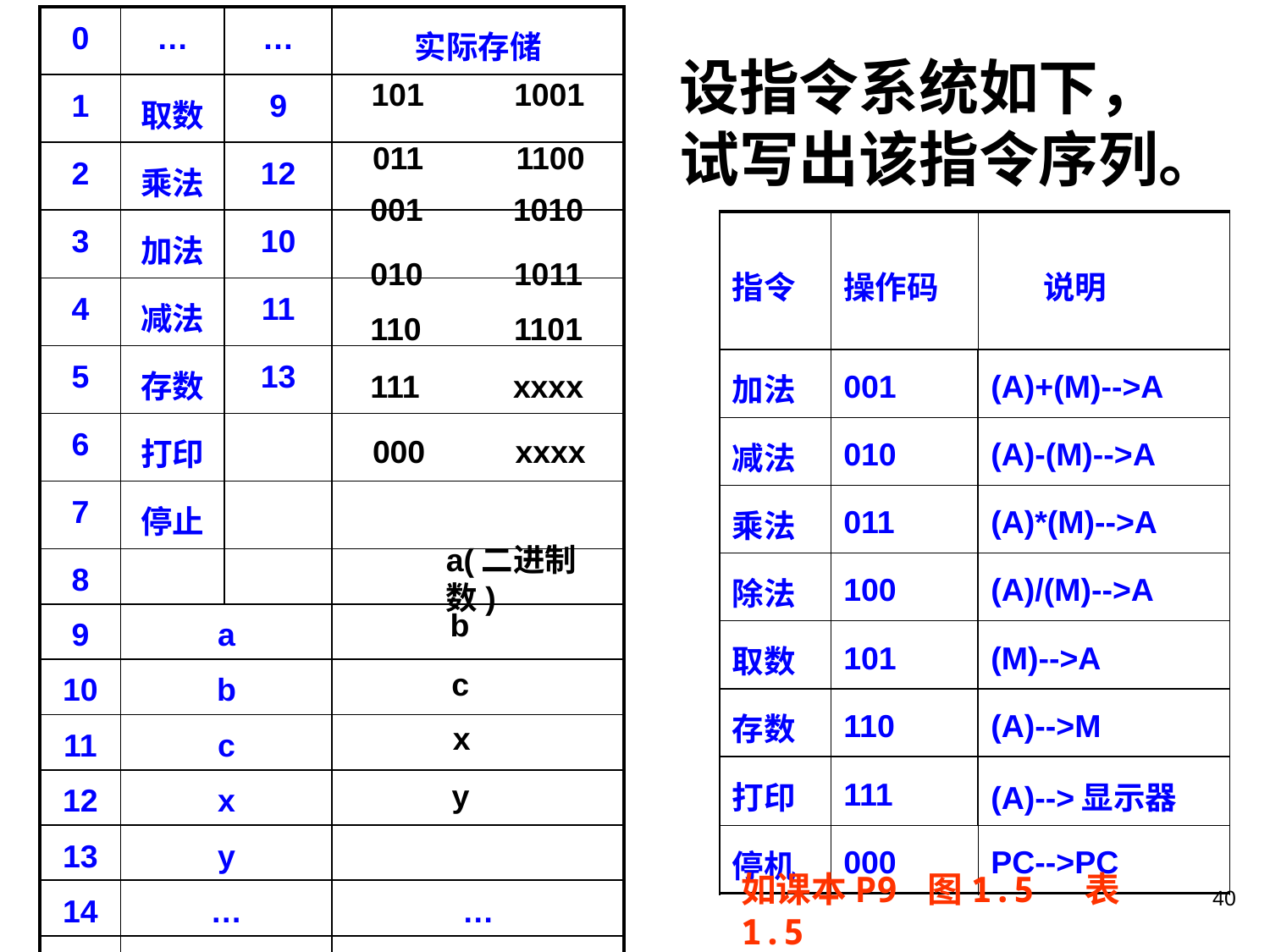

| 0 | … | … | 实际存储 |
| --- | --- | --- | --- |
| 1 | 取数 | 9 |  |
| 2 | 乘法 | 12 |  |
| 3 | 加法 | 10 |  |
| 4 | 减法 | 11 |  |
| 5 | 存数 | 13 |  |
| 6 | 打印 |  |  |
| 7 | 停止 |  |  |
| 8 |  |  |  |
| 9 | a |  |  |
| 10 | b |  |  |
| 11 | c |  |  |
| 12 | x |  |  |
| 13 | y |  |  |
| 14 | … |  | … |
| 15 |  |  |  |
# 设指令系统如下，试写出该指令序列。
101
1001
011
1100
001
1010
| 指令 | 操作码 | 说明 |
| --- | --- | --- |
| 加法 | 001 | (A)+(M)-->A |
| 减法 | 010 | (A)-(M)-->A |
| 乘法 | 011 | (A)\*(M)-->A |
| 除法 | 100 | (A)/(M)-->A |
| 取数 | 101 | (M)-->A |
| 存数 | 110 | (A)-->M |
| 打印 | 111 | (A)-->显示器 |
| 停机 | 000 | PC-->PC |
010
1011
110
1101
111
xxxx
000
xxxx
a(二进制数)
b
c
x
y
如课本P9 图1.5  表1.5
2023年3月5日星期日
40